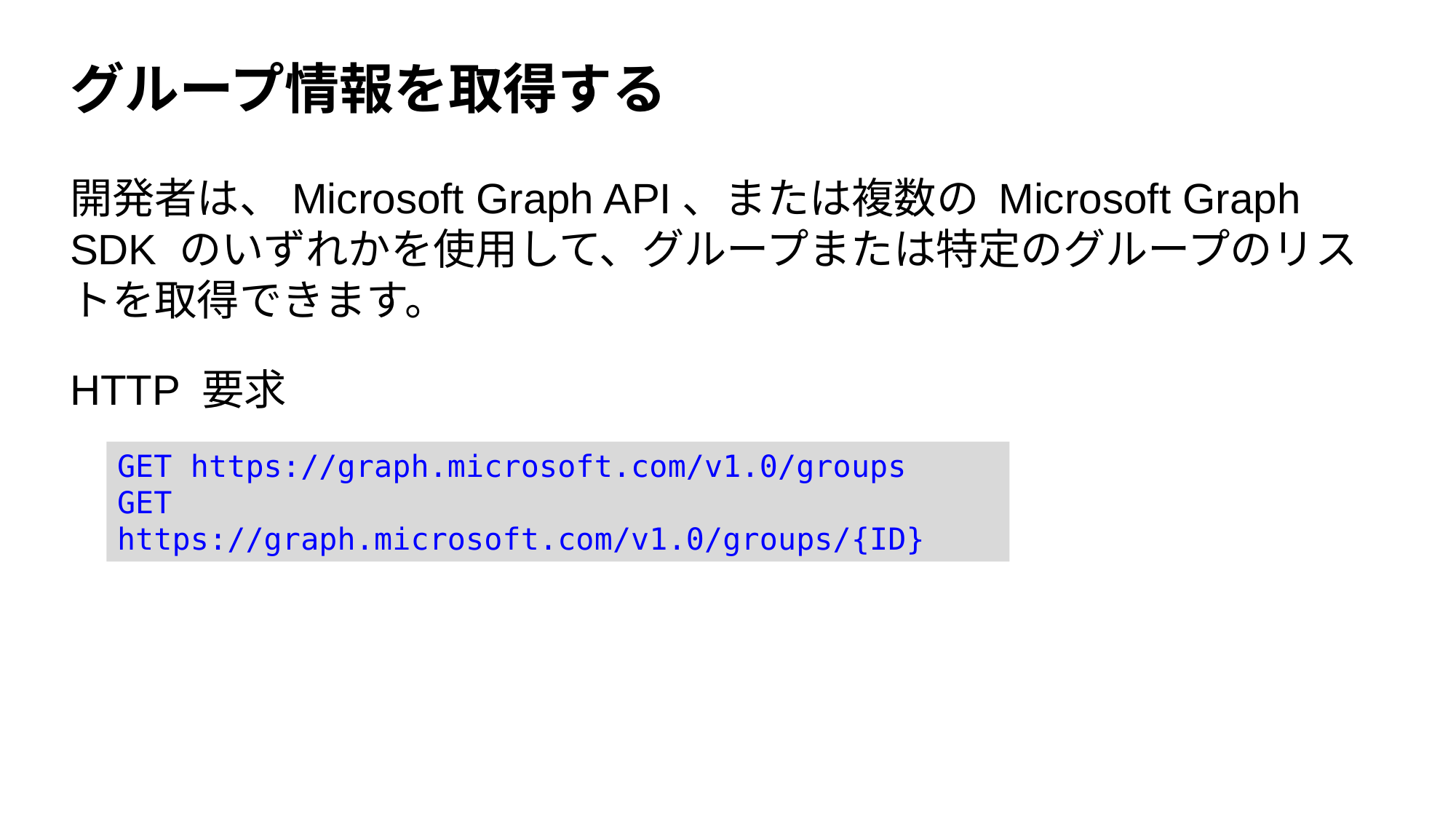

# グループ情報を取得する
開発者は、Microsoft Graph API、または複数の Microsoft Graph SDK のいずれかを使用して、グループまたは特定のグループのリストを取得できます。

HTTP 要求
GET https://graph.microsoft.com/v1.0/groups
GET https://graph.microsoft.com/v1.0/groups/{ID}